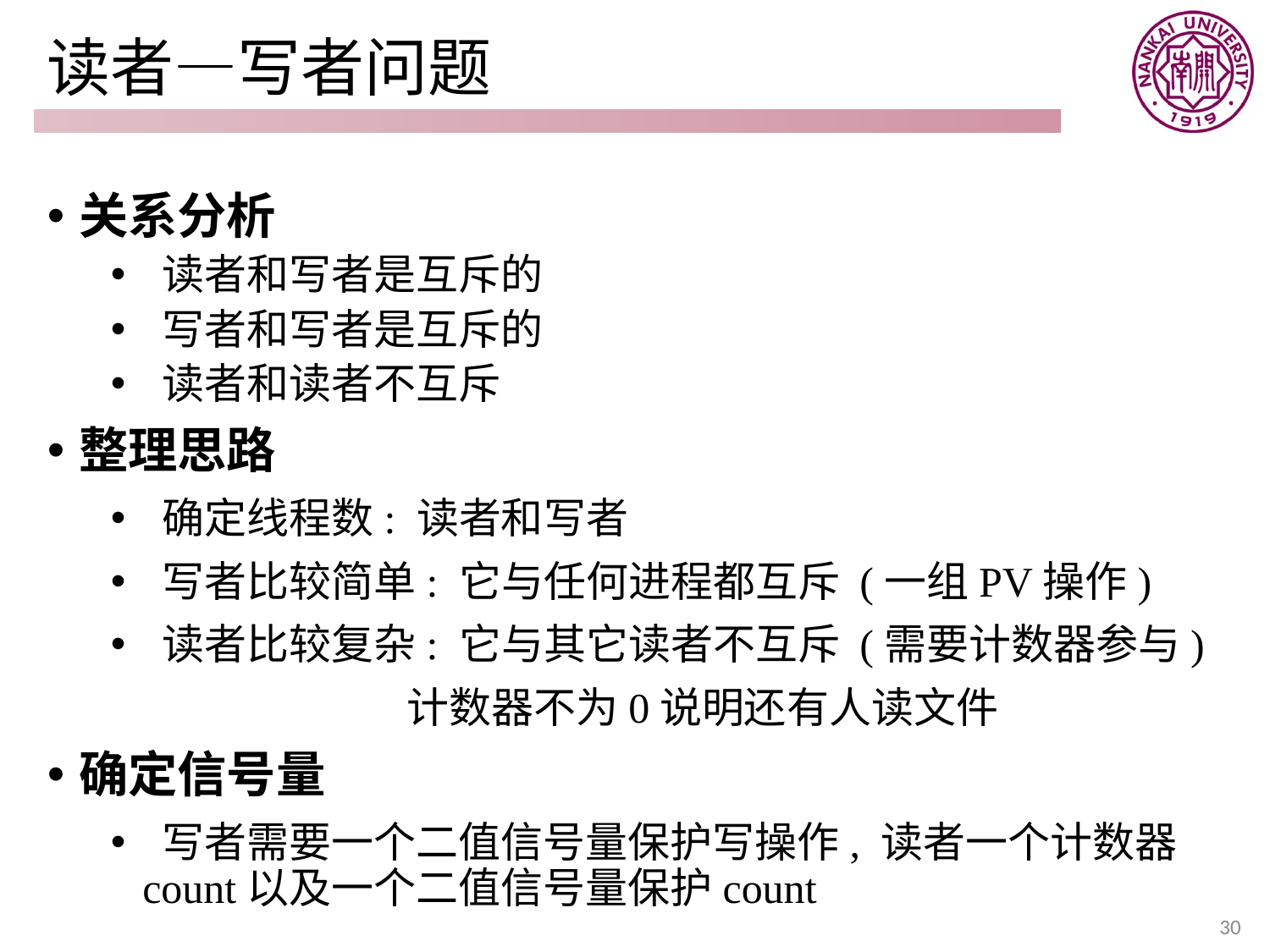

# 读者—写者问题
关系分析
 读者和写者是互斥的
 写者和写者是互斥的
 读者和读者不互斥
整理思路
 确定线程数: 读者和写者
 写者比较简单: 它与任何进程都互斥 (一组PV操作)
 读者比较复杂: 它与其它读者不互斥 (需要计数器参与)
                              计数器不为0说明还有人读文件
确定信号量
 写者需要一个二值信号量保护写操作, 读者一个计数器count以及一个二值信号量保护count
30